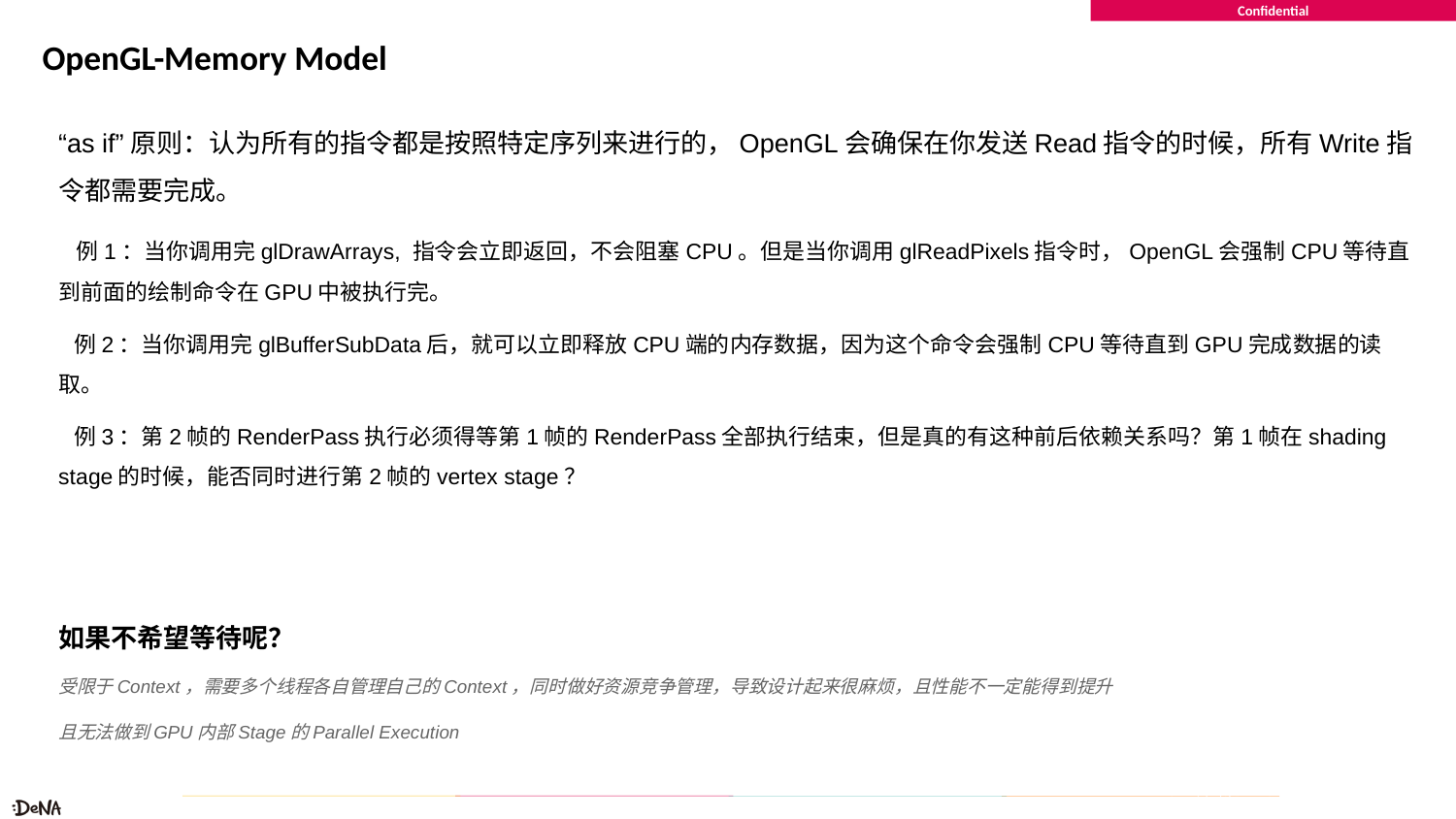

# OpenGL-Memory Model
“as if”原则：认为所有的指令都是按照特定序列来进行的，OpenGL会确保在你发送Read指令的时候，所有Write指令都需要完成。
  例1：当你调用完glDrawArrays, 指令会立即返回，不会阻塞CPU。但是当你调用glReadPixels指令时，OpenGL会强制CPU等待直到前面的绘制命令在GPU中被执行完。
  例2：当你调用完glBufferSubData后，就可以立即释放CPU端的内存数据，因为这个命令会强制CPU等待直到GPU完成数据的读取。
  例3：第2帧的RenderPass执行必须得等第1帧的RenderPass全部执行结束，但是真的有这种前后依赖关系吗？第1帧在shading stage的时候，能否同时进行第2帧的vertex stage？

如果不希望等待呢？
受限于Context，需要多个线程各自管理自己的Context，同时做好资源竞争管理，导致设计起来很麻烦，且性能不一定能得到提升
且无法做到GPU内部Stage的Parallel Execution